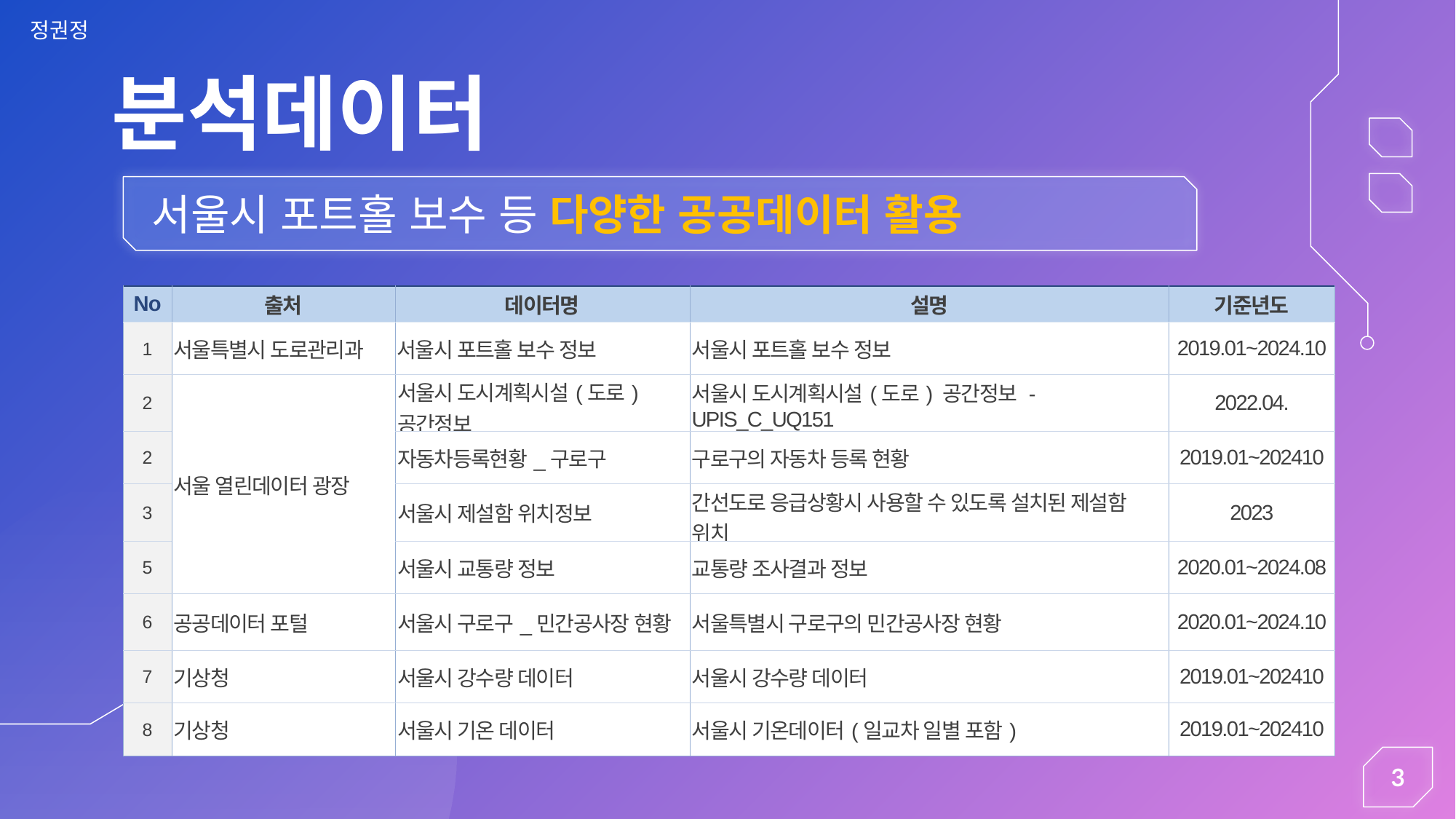

분석데이터

서울시 포트홀 보수 등 다양한 공공데이터 활용
| No | 출처 | 데이터명 | 설명 | 기준년도 |
| --- | --- | --- | --- | --- |
| 1 | 서울특별시 도로관리과 | 서울시 포트홀 보수 정보 | 서울시 포트홀 보수 정보 | 2019.01~2024.10 |
| 2 | 서울 열린데이터 광장 | 서울시 도시계획시설(도로) 공간정보 | 서울시 도시계획시설(도로) 공간정보 - UPIS\_C\_UQ151 | 2022.04. |
| 2 |  | 자동차등록현황\_구로구 | 구로구의 자동차 등록 현황 | 2019.01~202410 |
| 3 |  | 서울시 제설함 위치정보 | 간선도로 응급상황시 사용할 수 있도록 설치된 제설함 위치 | 2023 |
| 5 |  | 서울시 교통량 정보 | 교통량 조사결과 정보 | 2020.01~2024.08 |
| 6 | 공공데이터 포털 | 서울시 구로구\_민간공사장 현황 | 서울특별시 구로구의 민간공사장 현황 | 2020.01~2024.10 |
| 7 | 기상청 | 서울시 강수량 데이터 | 서울시 강수량 데이터 | 2019.01~202410 |
| 8 | 기상청 | 서울시 기온 데이터 | 서울시 기온데이터(일교차 일별 포함) | 2019.01~202410 |